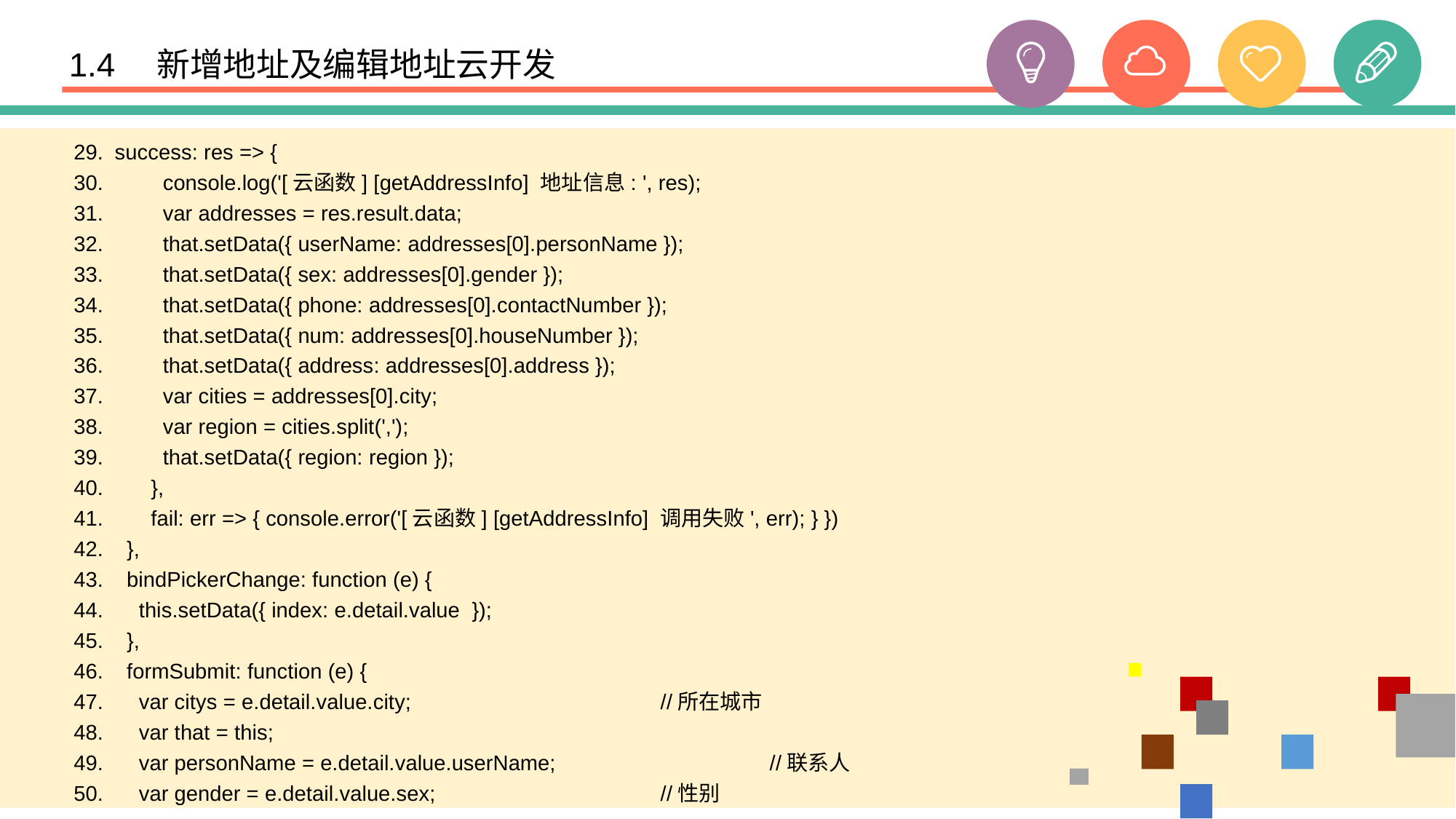

# 1.4　新增地址及编辑地址云开发
success: res => {
        console.log('[云函数] [getAddressInfo] 地址信息: ', res);
        var addresses = res.result.data;
        that.setData({ userName: addresses[0].personName });
        that.setData({ sex: addresses[0].gender });
        that.setData({ phone: addresses[0].contactNumber });
        that.setData({ num: addresses[0].houseNumber });
        that.setData({ address: addresses[0].address });
        var cities = addresses[0].city;
        var region = cities.split(',');
        that.setData({ region: region });
      },
      fail: err => { console.error('[云函数] [getAddressInfo] 调用失败', err); } })
  },
  bindPickerChange: function (e) {
    this.setData({ index: e.detail.value  });
  },
  formSubmit: function (e) {
    var citys = e.detail.value.city; 			//所在城市
    var that = this;
    var personName = e.detail.value.userName; 		//联系人
    var gender = e.detail.value.sex; 			//性别